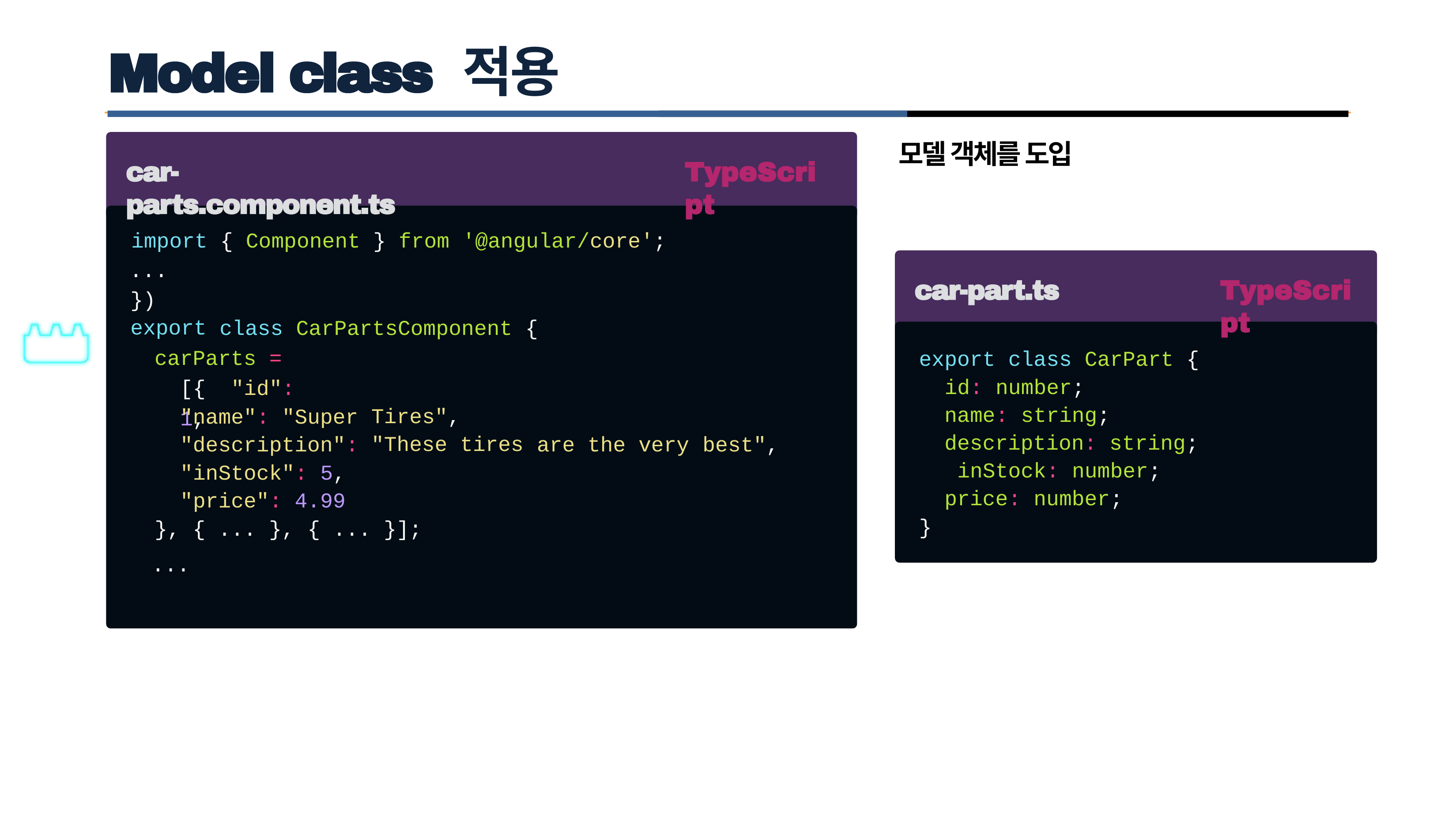

# Model class 적용

모델 객체를 도입
car-parts.component.ts
TypeScript

import
...
})
export
{ Component
} from
'@angular/core';

car-part.ts
TypeScript
class CarPartsComponent {

carParts = [{  "id": 1,
export
class
CarPart {
id: number;
name: string;
description: string;  inStock: number;
price: number;
Tires",
"These tires
"name": "Super
"description":
are the very
best",
"inStock": 5,
"price": 4.99
}
}, { ... },
...
{ ... }];